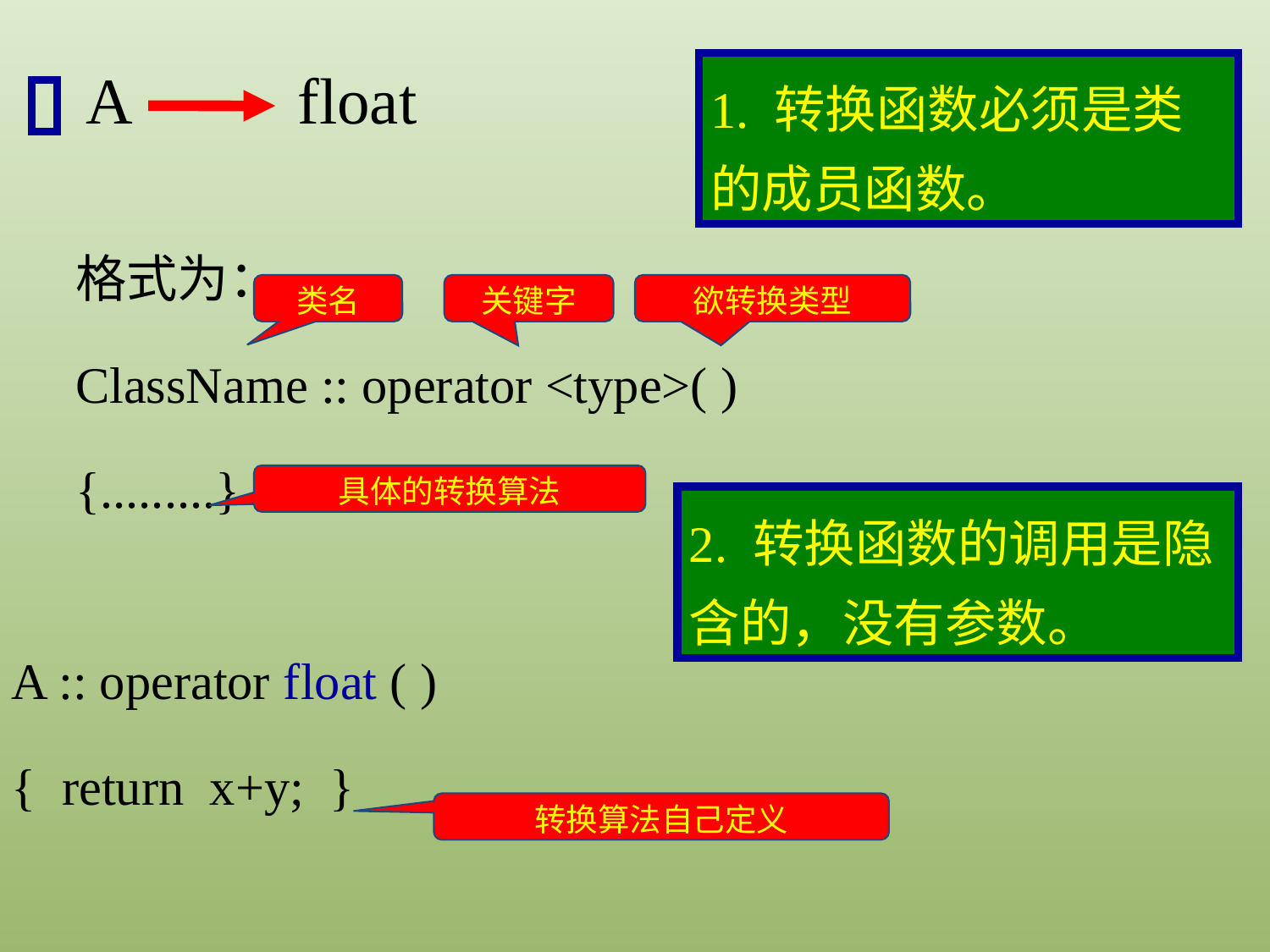

1. 转换函数必须是类的成员函数。
A
float

格式为：
ClassName :: operator <type>( )
{.........}
类名
关键字
欲转换类型
具体的转换算法
2. 转换函数的调用是隐含的，没有参数。
A :: operator float ( )
{  return  x+y;  }
转换算法自己定义
869